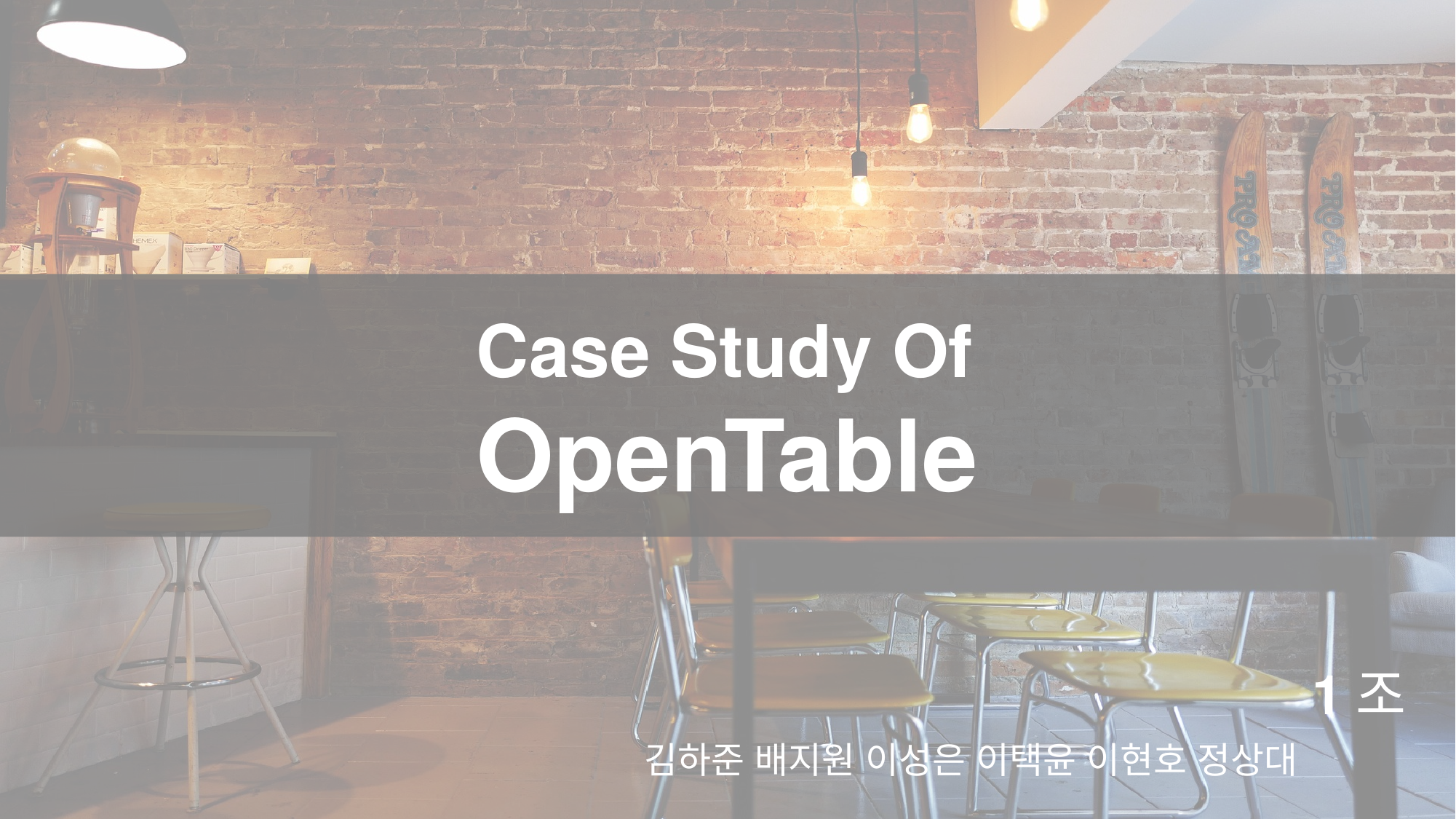

Case Study Of
OpenTable
1조
김하준 배지원 이성은 이택윤 이현호 정상대